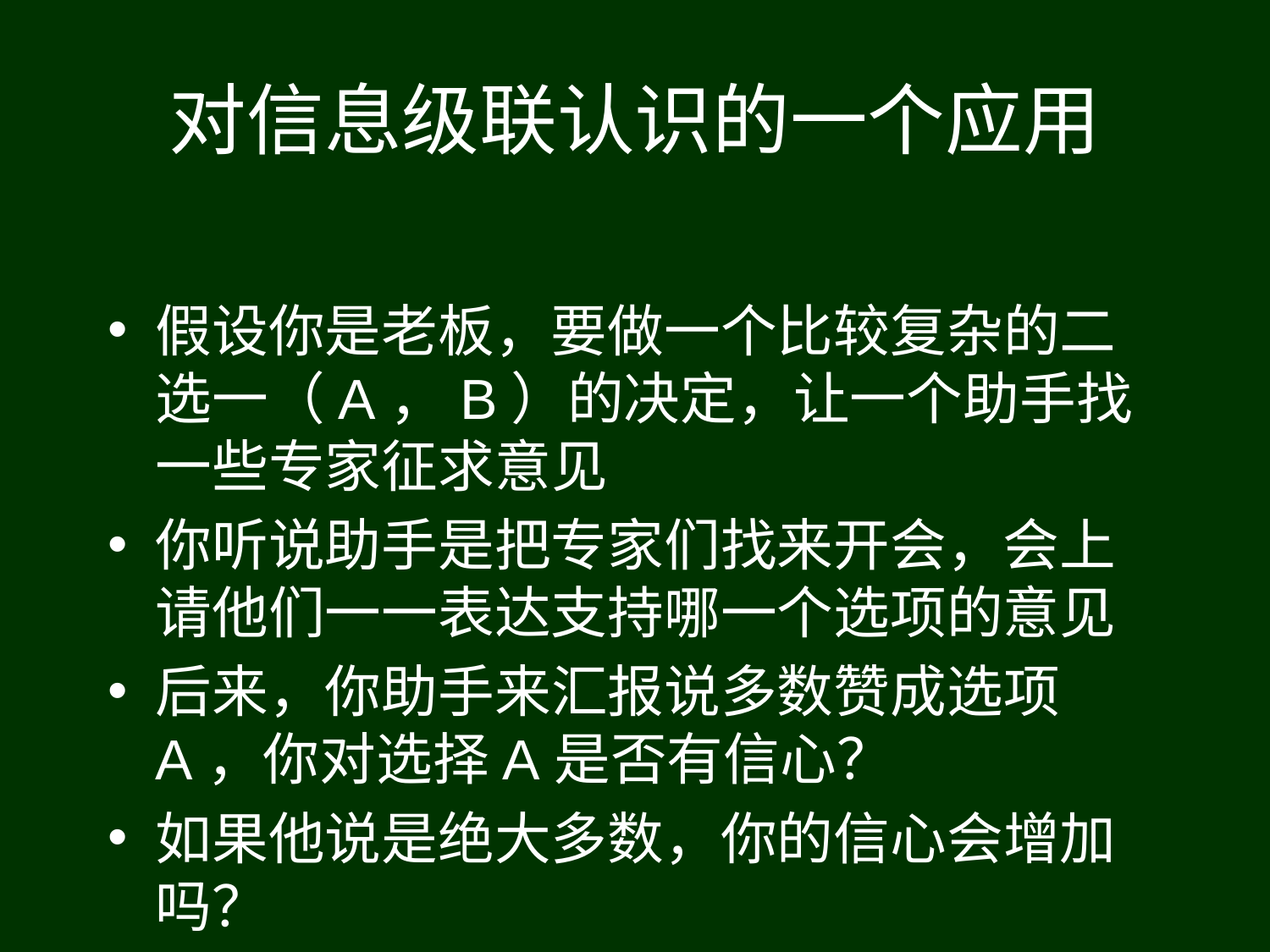

# 对信息级联认识的一个应用
假设你是老板，要做一个比较复杂的二选一（A，B）的决定，让一个助手找一些专家征求意见
你听说助手是把专家们找来开会，会上请他们一一表达支持哪一个选项的意见
后来，你助手来汇报说多数赞成选项A，你对选择A是否有信心？
如果他说是绝大多数，你的信心会增加吗？